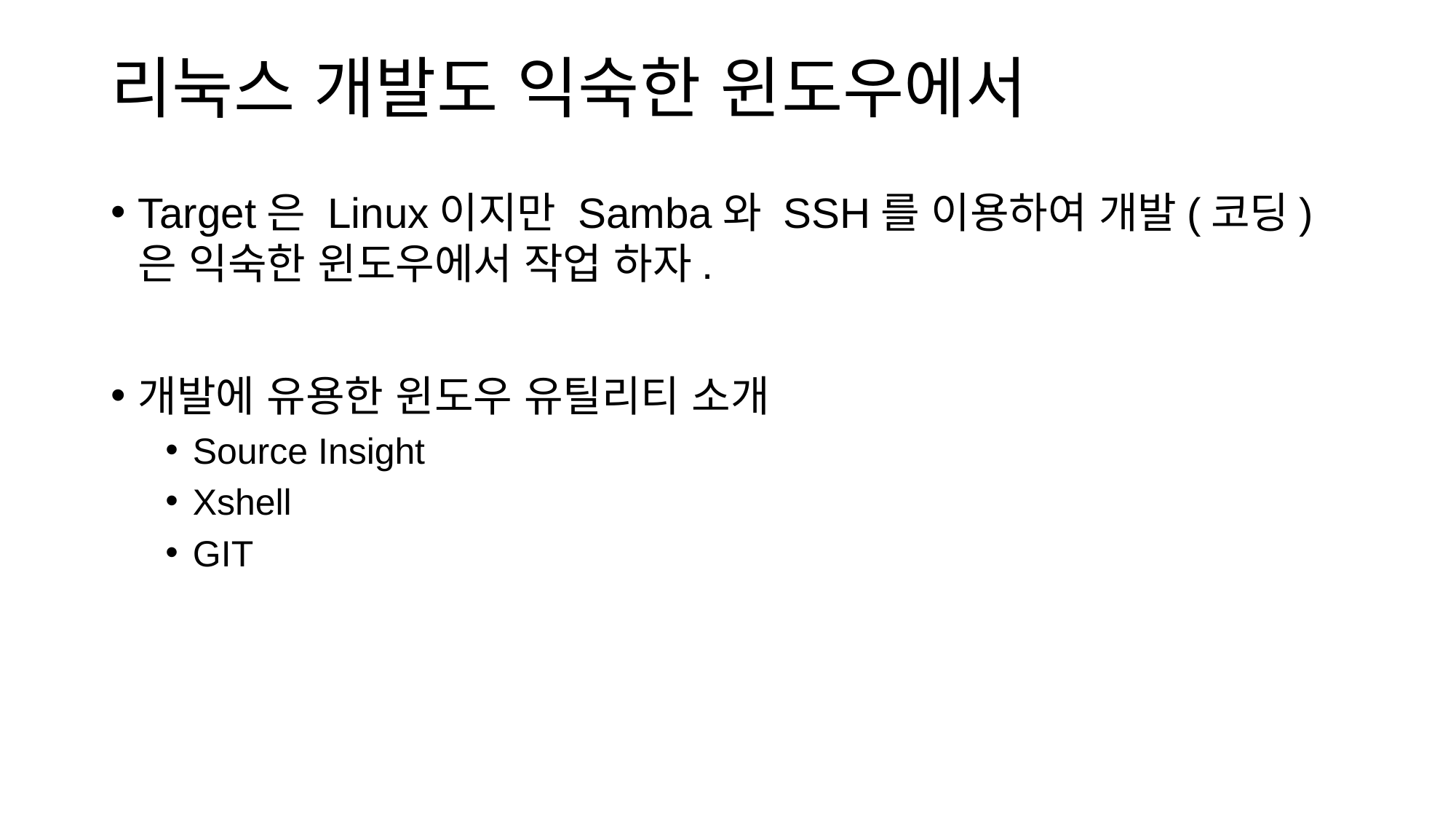

# 리눅스 개발도 익숙한 윈도우에서
Target은 Linux이지만 Samba와 SSH를 이용하여 개발(코딩)은 익숙한 윈도우에서 작업 하자.

개발에 유용한 윈도우 유틸리티 소개
Source Insight
Xshell
GIT